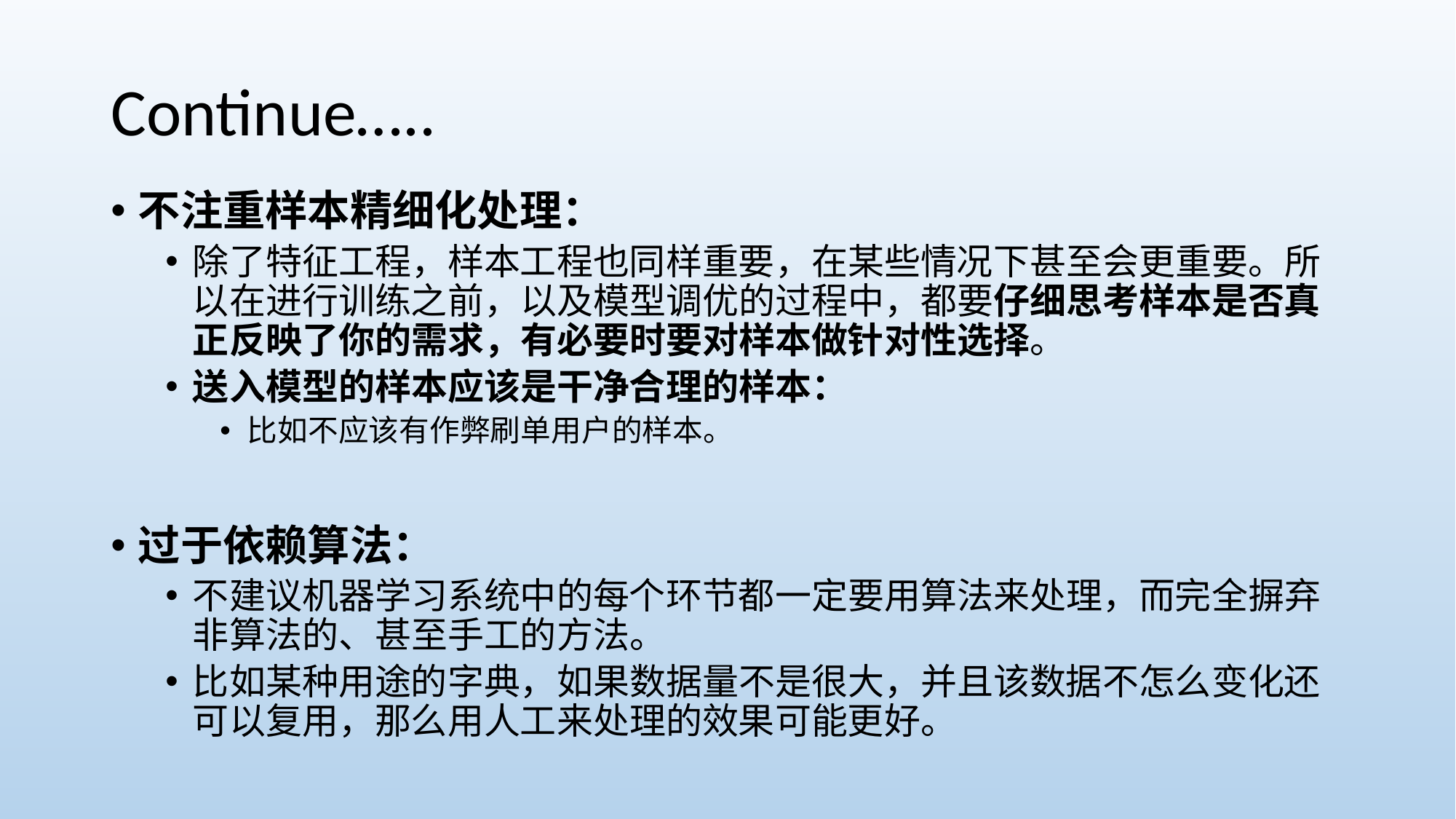

# Continue…..
不注重样本精细化处理：
除了特征工程，样本工程也同样重要，在某些情况下甚至会更重要。所以在进行训练之前，以及模型调优的过程中，都要仔细思考样本是否真正反映了你的需求，有必要时要对样本做针对性选择。
送入模型的样本应该是干净合理的样本：
比如不应该有作弊刷单用户的样本。

过于依赖算法：
不建议机器学习系统中的每个环节都一定要用算法来处理，而完全摒弃非算法的、甚至手工的方法。
比如某种用途的字典，如果数据量不是很大，并且该数据不怎么变化还可以复用，那么用人工来处理的效果可能更好。